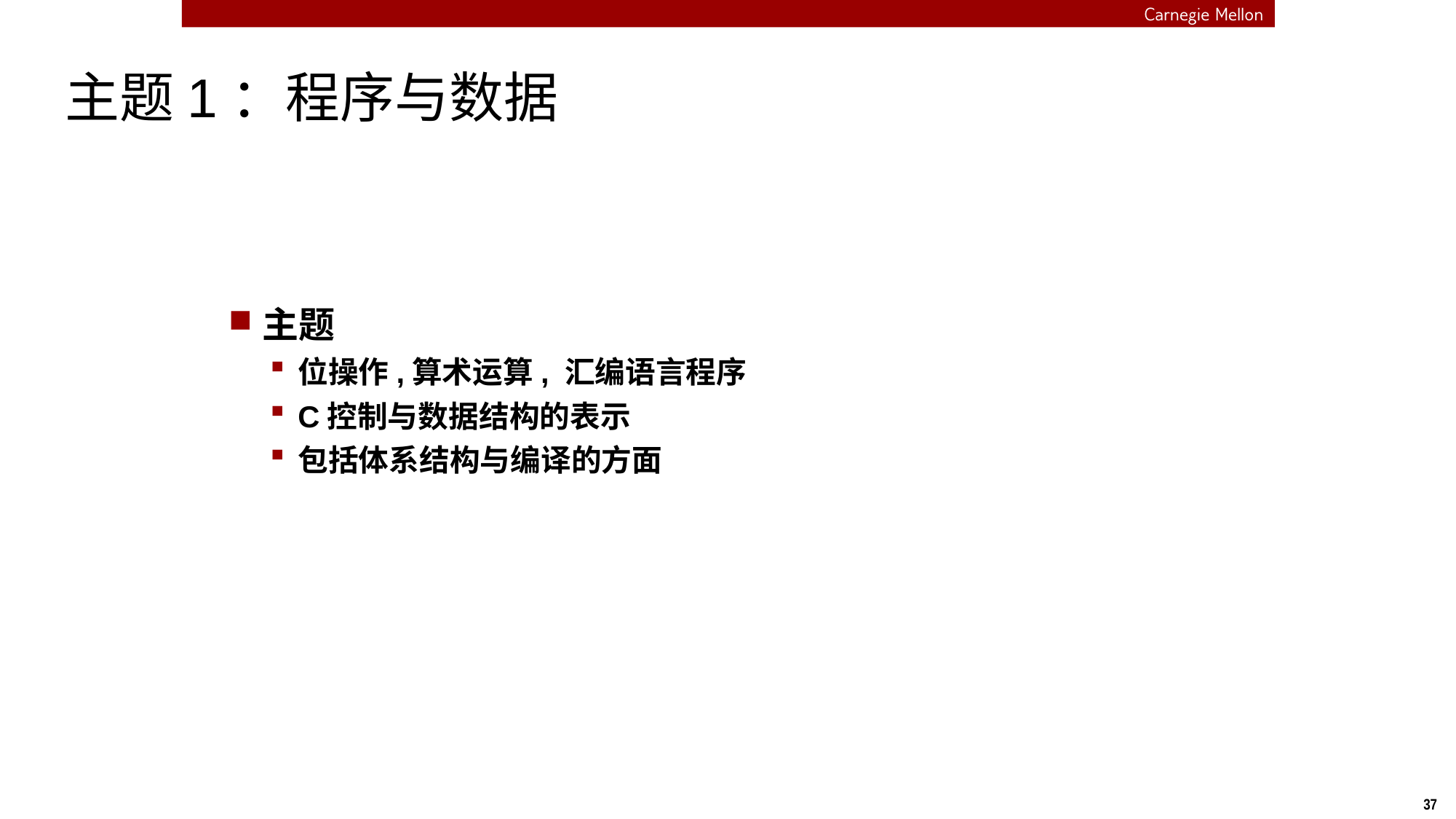

Carnegie Mellon
# 主题1：程序与数据
主题
位操作,算术运算, 汇编语言程序
C控制与数据结构的表示
包括体系结构与编译的方面